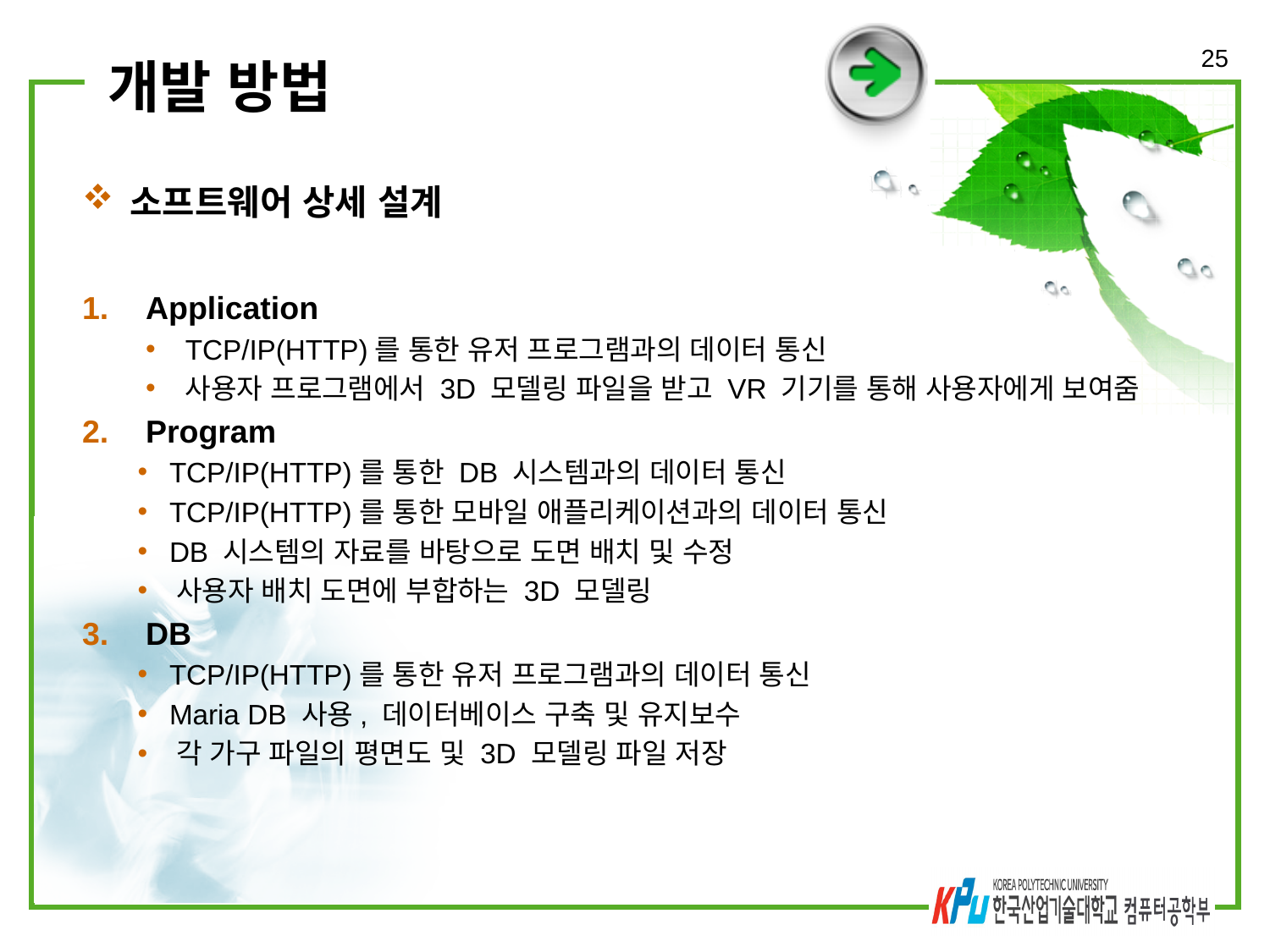

25
# 개발 방법

소프트웨어 상세 설계

Application
TCP/IP(HTTP)를 통한 유저 프로그램과의 데이터 통신
사용자 프로그램에서 3D 모델링 파일을 받고 VR 기기를 통해 사용자에게 보여줌
Program
 TCP/IP(HTTP)를 통한 DB 시스템과의 데이터 통신
 TCP/IP(HTTP)를 통한 모바일 애플리케이션과의 데이터 통신
 DB 시스템의 자료를 바탕으로 도면 배치 및 수정
 사용자 배치 도면에 부합하는 3D 모델링
DB
 TCP/IP(HTTP)를 통한 유저 프로그램과의 데이터 통신
 Maria DB 사용, 데이터베이스 구축 및 유지보수
 각 가구 파일의 평면도 및 3D 모델링 파일 저장